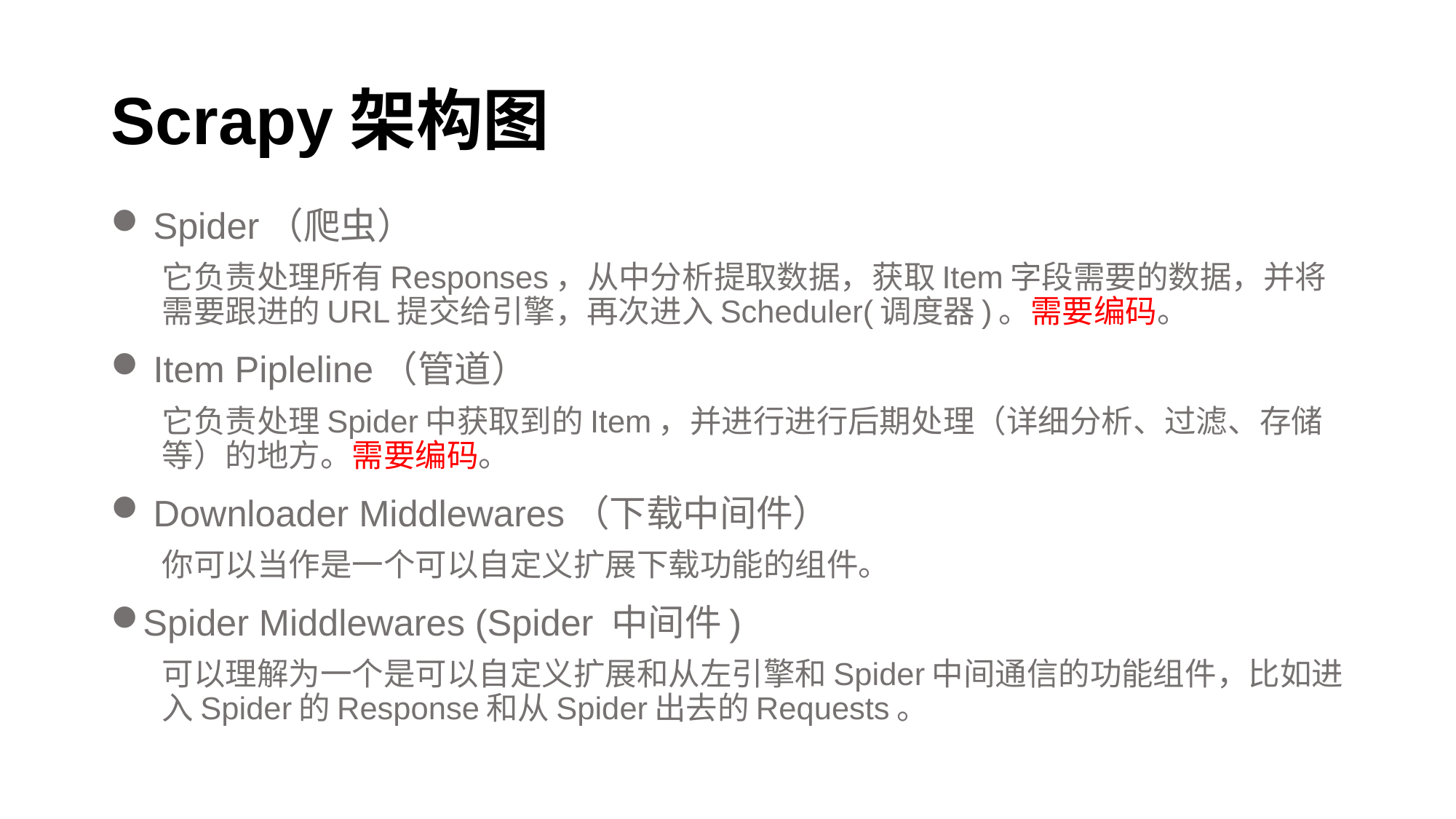

# Scrapy架构图
 Spider（爬虫）
它负责处理所有Responses，从中分析提取数据，获取Item字段需要的数据，并将需要跟进的URL提交给引擎，再次进入Scheduler(调度器)。需要编码。
 Item Pipleline（管道）
它负责处理Spider中获取到的Item，并进行进行后期处理（详细分析、过滤、存储等）的地方。需要编码。
 Downloader Middlewares（下载中间件）
你可以当作是一个可以自定义扩展下载功能的组件。
Spider Middlewares (Spider 中间件)
可以理解为一个是可以自定义扩展和从左引擎和Spider中间通信的功能组件，比如进入Spider的Response和从Spider出去的Requests。